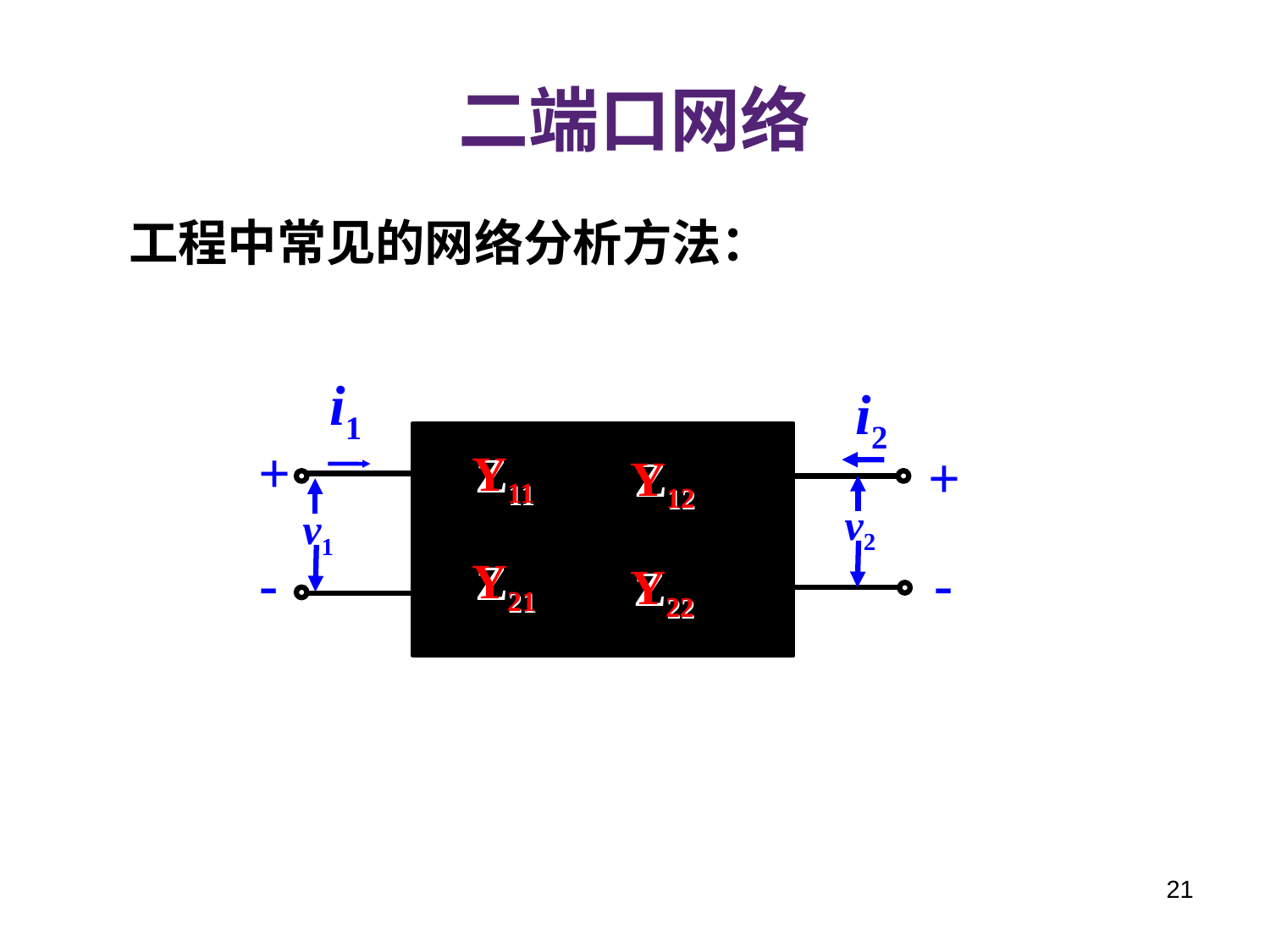

# 二端口网络
工程中常见的网络分析方法：
i1
i2

+
+
Y11
Z11
Y12
Z12

v2
v1
-
-
Y21
Z21
Y22
Z22

21